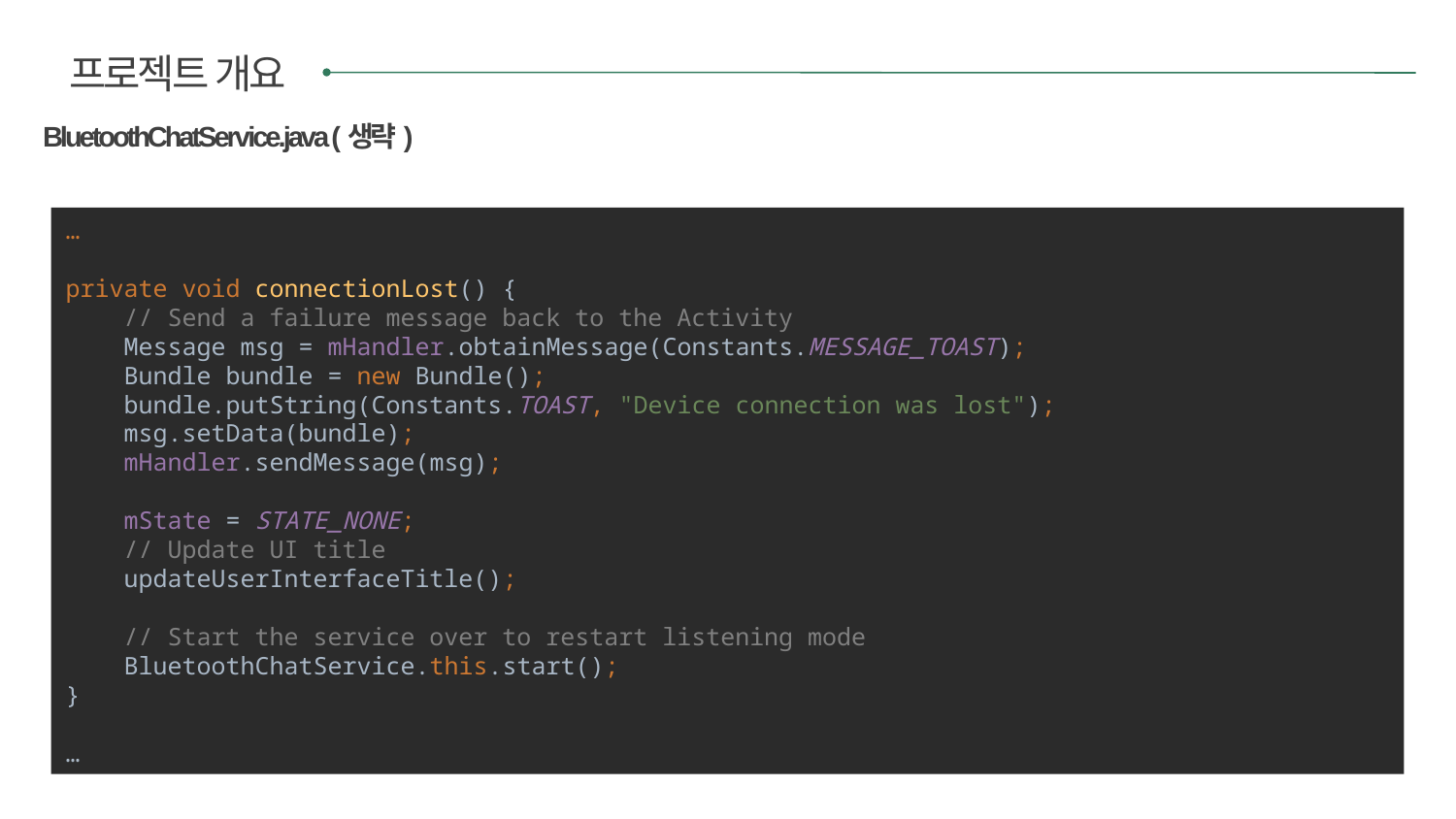

프로젝트 개요
BluetoothChatService.java (생략)
…

private void connectionLost() {
    // Send a failure message back to the Activity
    Message msg = mHandler.obtainMessage(Constants.MESSAGE_TOAST);
    Bundle bundle = new Bundle();
    bundle.putString(Constants.TOAST, "Device connection was lost");
    msg.setData(bundle);
    mHandler.sendMessage(msg);
    mState = STATE_NONE;
    // Update UI title
    updateUserInterfaceTitle();
    // Start the service over to restart listening mode
    BluetoothChatService.this.start();
}

…